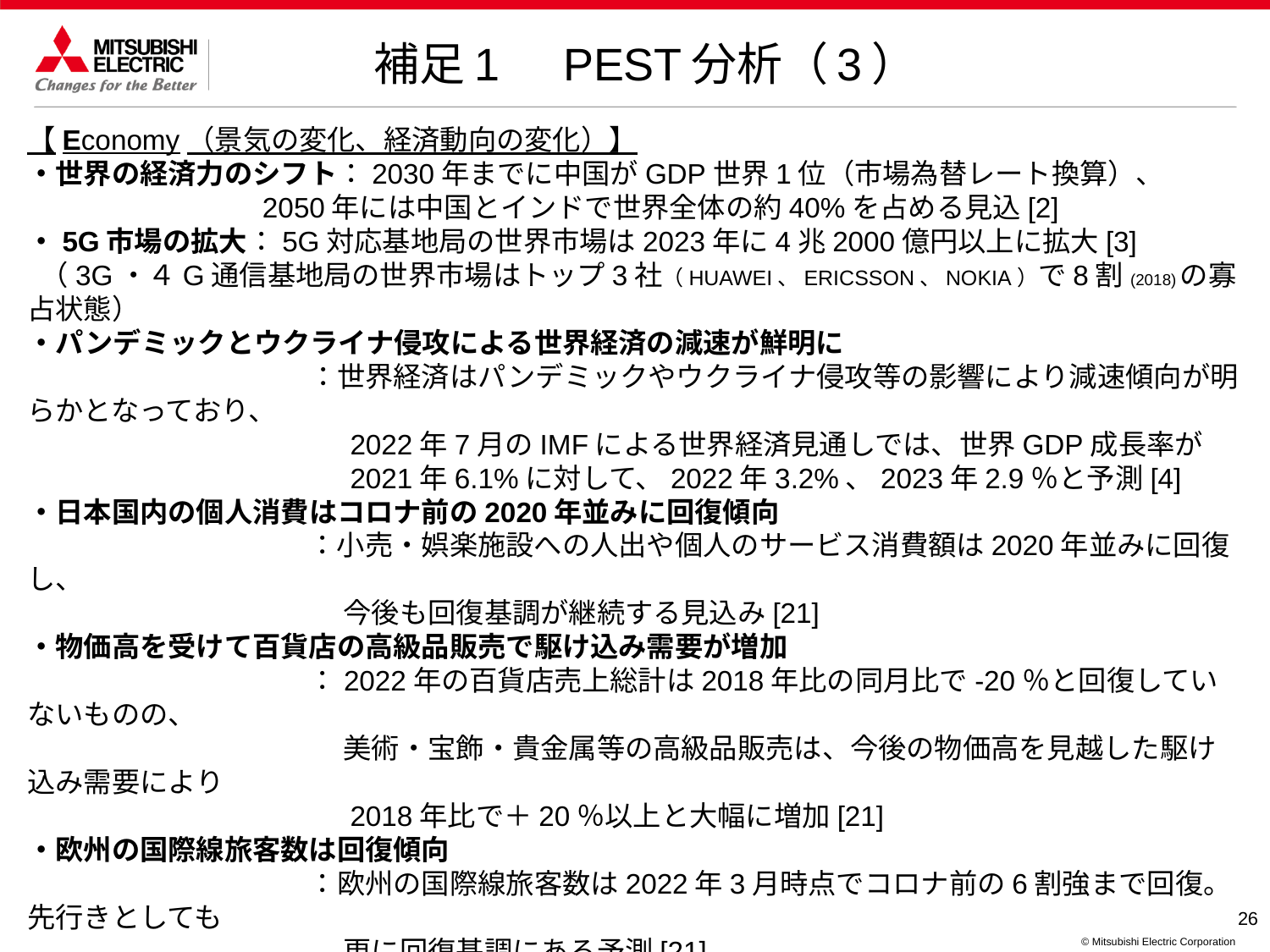

補足1　PEST分析（3）
【Economy（景気の変化、経済動向の変化）】
・世界の経済力のシフト：2030年までに中国がGDP世界1位（市場為替レート換算）、
                              2050年には中国とインドで世界全体の約40%を占める見込[2]
・5G市場の拡大：5G対応基地局の世界市場は2023年に4兆2000億円以上に拡大[3]
 （3G・４G通信基地局の世界市場はトップ3社（HUAWEI、ERICSSON、NOKIA）で8割(2018)の寡占状態）
・パンデミックとウクライナ侵攻による世界経済の減速が鮮明に
　　　　　　　　　　：世界経済はパンデミックやウクライナ侵攻等の影響により減速傾向が明らかとなっており、
　　　　　　　　　　　 2022年7月のIMFによる世界経済見通しでは、世界GDP成長率が
　　　　　　　　　　　 2021年6.1%に対して、2022年3.2%、2023年2.9％と予測[4]
・日本国内の個人消費はコロナ前の2020年並みに回復傾向
　　　　　　　　　　：小売・娯楽施設への人出や個人のサービス消費額は2020年並みに回復し、
　　　　　　　　　　　 今後も回復基調が継続する見込み[21]
・物価高を受けて百貨店の高級品販売で駆け込み需要が増加
　　　　　　　　　　：2022年の百貨店売上総計は2018年比の同月比で-20％と回復していないものの、
　　　　　　　　　　　 美術・宝飾・貴金属等の高級品販売は、今後の物価高を見越した駆け込み需要により
　　　　　　　　　　　 2018年比で＋20％以上と大幅に増加[21]
・欧州の国際線旅客数は回復傾向
　　　　　　　　　　：欧州の国際線旅客数は2022年3月時点でコロナ前の6割強まで回復。先行きとしても
　　　　　　　　　　　 更に回復基調にある予測[21]
・オンラインクレーンゲームの市場が250億円超に拡大
　　　　　　　　　　：オンラインクレーンゲームは2012年ごろからサービスは存在するものの、
                      2017年に経産省が風営法の対象にあたらないと判断したことにより、
　　　　　　　　　　　 実店舗における24時間営業、時間帯による年齢制限、景品価格上限の設定などが
　　　　　　　　　　　 なくなり、コロナ禍もあって急激に市場が拡大[23]